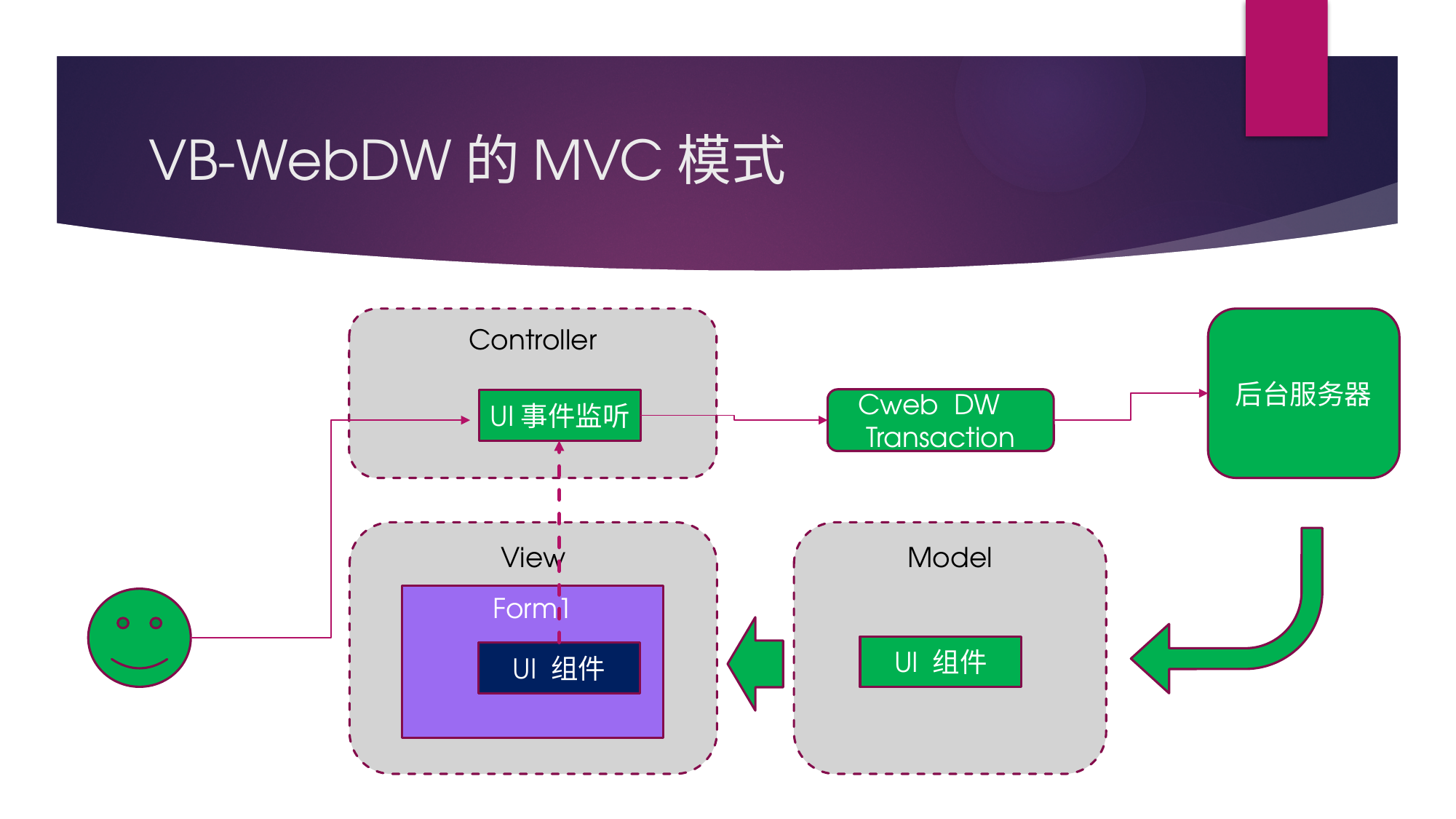

# VB-WebDW的MVC模式
Controller
后台服务器
Cweb  DW    Transaction
UI事件监听
View
Model

Form1

UI 组件
UI 组件